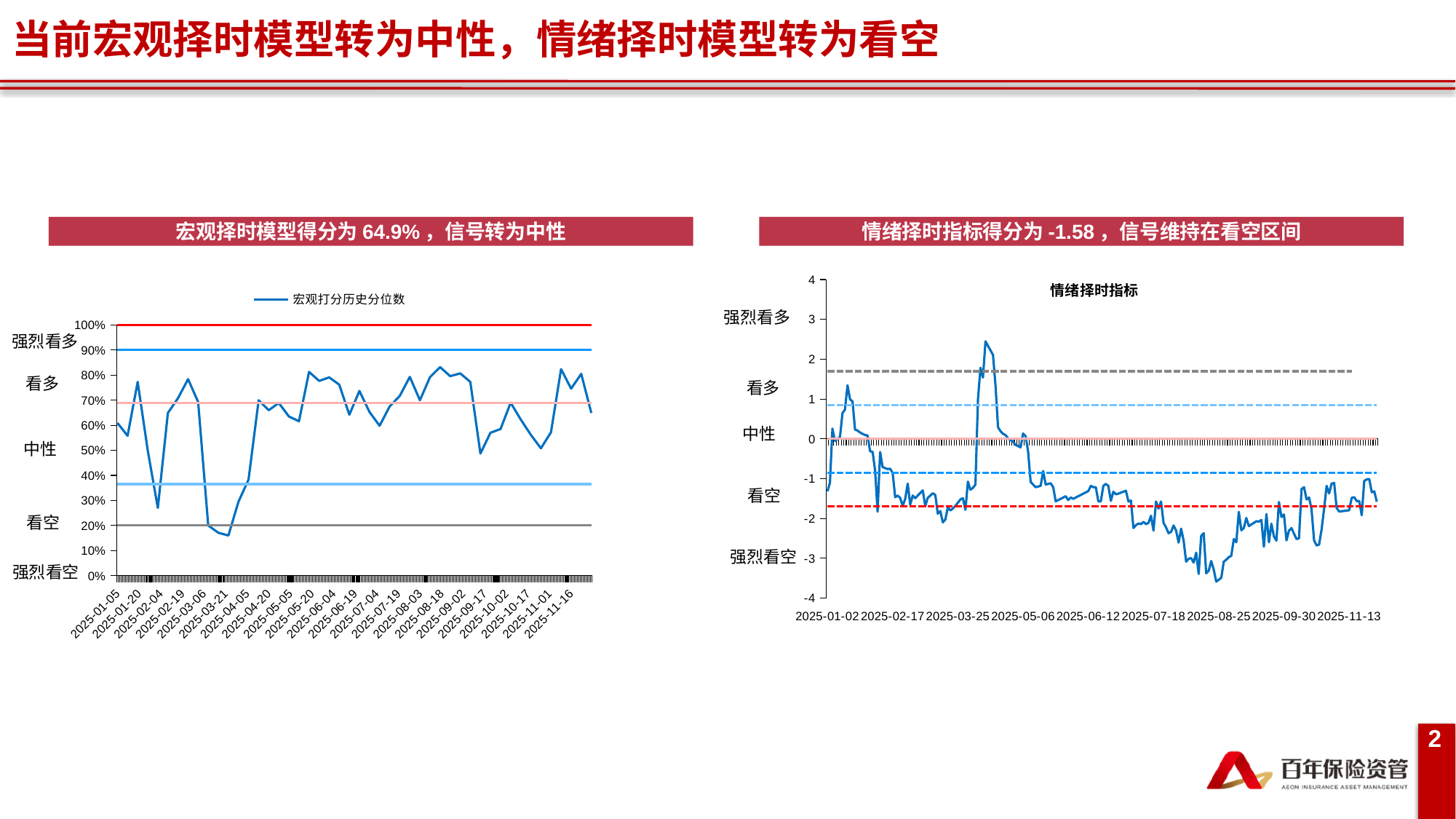

当前宏观择时模型转为中性，情绪择时模型转为看空
宏观择时模型得分为64.9%，信号转为中性
情绪择时指标得分为-1.58，信号维持在看空区间

[unsupported chart]

### Chart

| Category | 宏观打分历史分位数 |  |  |  |  |  |
|---|---|---|---|---|---|---|
| 45662 | 0.609 | 1.0 | 0.9 | 0.69 | 0.365 | 0.2 |
| 45669 | 0.558 | 1.0 | 0.9 | 0.69 | 0.365 | 0.2 |
| 45676 | 0.773 | 1.0 | 0.9 | 0.69 | 0.365 | 0.2 |
| 45683 | 0.5 | 1.0 | 0.9 | 0.69 | 0.365 | 0.2 |
| 45690 | 0.27 | 1.0 | 0.9 | 0.69 | 0.365 | 0.2 |
| 45697 | 0.649 | 1.0 | 0.9 | 0.69 | 0.365 | 0.2 |
| 45704 | 0.708 | 1.0 | 0.9 | 0.69 | 0.365 | 0.2 |
| 45711 | 0.784 | 1.0 | 0.9 | 0.69 | 0.365 | 0.2 |
| 45718 | 0.693 | 1.0 | 0.9 | 0.69 | 0.365 | 0.2 |
| 45725 | 0.2 | 1.0 | 0.9 | 0.69 | 0.365 | 0.2 |
| 45732 | 0.171 | 1.0 | 0.9 | 0.69 | 0.365 | 0.2 |
| 45739 | 0.16 | 1.0 | 0.9 | 0.69 | 0.365 | 0.2 |
| 45746 | 0.295 | 1.0 | 0.9 | 0.69 | 0.365 | 0.2 |
| 45753 | 0.383 | 1.0 | 0.9 | 0.69 | 0.365 | 0.2 |
| 45760 | 0.7 | 1.0 | 0.9 | 0.69 | 0.365 | 0.2 |
| 45767 | 0.66 | 1.0 | 0.9 | 0.69 | 0.365 | 0.2 |
| 45774 | 0.689 | 1.0 | 0.9 | 0.69 | 0.365 | 0.2 |
| 45781 | 0.635 | 1.0 | 0.9 | 0.69 | 0.365 | 0.2 |
| 45788 | 0.616 | 1.0 | 0.9 | 0.69 | 0.365 | 0.2 |
| 45795 | 0.813 | 1.0 | 0.9 | 0.69 | 0.365 | 0.2 |
| 45802 | 0.777 | 1.0 | 0.9 | 0.69 | 0.365 | 0.2 |
| 45809 | 0.791 | 1.0 | 0.9 | 0.69 | 0.365 | 0.2 |
| 45816 | 0.762 | 1.0 | 0.9 | 0.69 | 0.365 | 0.2 |
| 45823 | 0.642 | 1.0 | 0.9 | 0.69 | 0.365 | 0.2 |
| 45830 | 0.737 | 1.0 | 0.9 | 0.69 | 0.365 | 0.2 |
| 45837 | 0.653 | 1.0 | 0.9 | 0.69 | 0.365 | 0.2 |
| 45844 | 0.598 | 1.0 | 0.9 | 0.69 | 0.365 | 0.2 |
| 45851 | 0.675 | 1.0 | 0.9 | 0.69 | 0.365 | 0.2 |
| 45858 | 0.717 | 1.0 | 0.9 | 0.69 | 0.365 | 0.2 |
| 45865 | 0.793 | 1.0 | 0.9 | 0.69 | 0.365 | 0.2 |
| 45872 | 0.7 | 1.0 | 0.9 | 0.69 | 0.365 | 0.2 |
| 45879 | 0.792 | 1.0 | 0.9 | 0.69 | 0.365 | 0.2 |
| 45886 | 0.832 | 1.0 | 0.9 | 0.69 | 0.365 | 0.2 |
| 45893 | 0.796 | 1.0 | 0.9 | 0.69 | 0.365 | 0.2 |
| 45900 | 0.807 | 1.0 | 0.9 | 0.69 | 0.365 | 0.2 |
| 45907 | 0.773 | 1.0 | 0.9 | 0.69 | 0.365 | 0.2 |
| 45914 | 0.487 | 1.0 | 0.9 | 0.69 | 0.365 | 0.2 |
| 45921 | 0.57 | 1.0 | 0.9 | 0.69 | 0.365 | 0.2 |
| 45928 | 0.585 | 1.0 | 0.9 | 0.69 | 0.365 | 0.2 |
| 45935 | 0.69 | 1.0 | 0.9 | 0.69 | 0.365 | 0.2 |
| 45942 | 0.623 | 1.0 | 0.9 | 0.69 | 0.365 | 0.2 |
| 45949 | 0.562 | 1.0 | 0.9 | 0.69 | 0.365 | 0.2 |
| 45956 | 0.508 | 1.0 | 0.9 | 0.69 | 0.365 | 0.2 |
| 45963 | 0.572 | 1.0 | 0.9 | 0.69 | 0.365 | 0.2 |
| 45970 | 0.824 | 1.0 | 0.9 | 0.69 | 0.365 | 0.2 |
| 45977 | 0.746 | 1.0 | 0.9 | 0.69 | 0.365 | 0.2 |
| 45984 | 0.805 | 1.0 | 0.9 | 0.69 | 0.365 | 0.2 |
| 45991 | 0.649 | 1.0 | 0.9 | 0.69 | 0.365 | 0.2 |
强烈看多
强烈看多
看多
看多
中性
中性
看空
看空
强烈看空
强烈看空
2